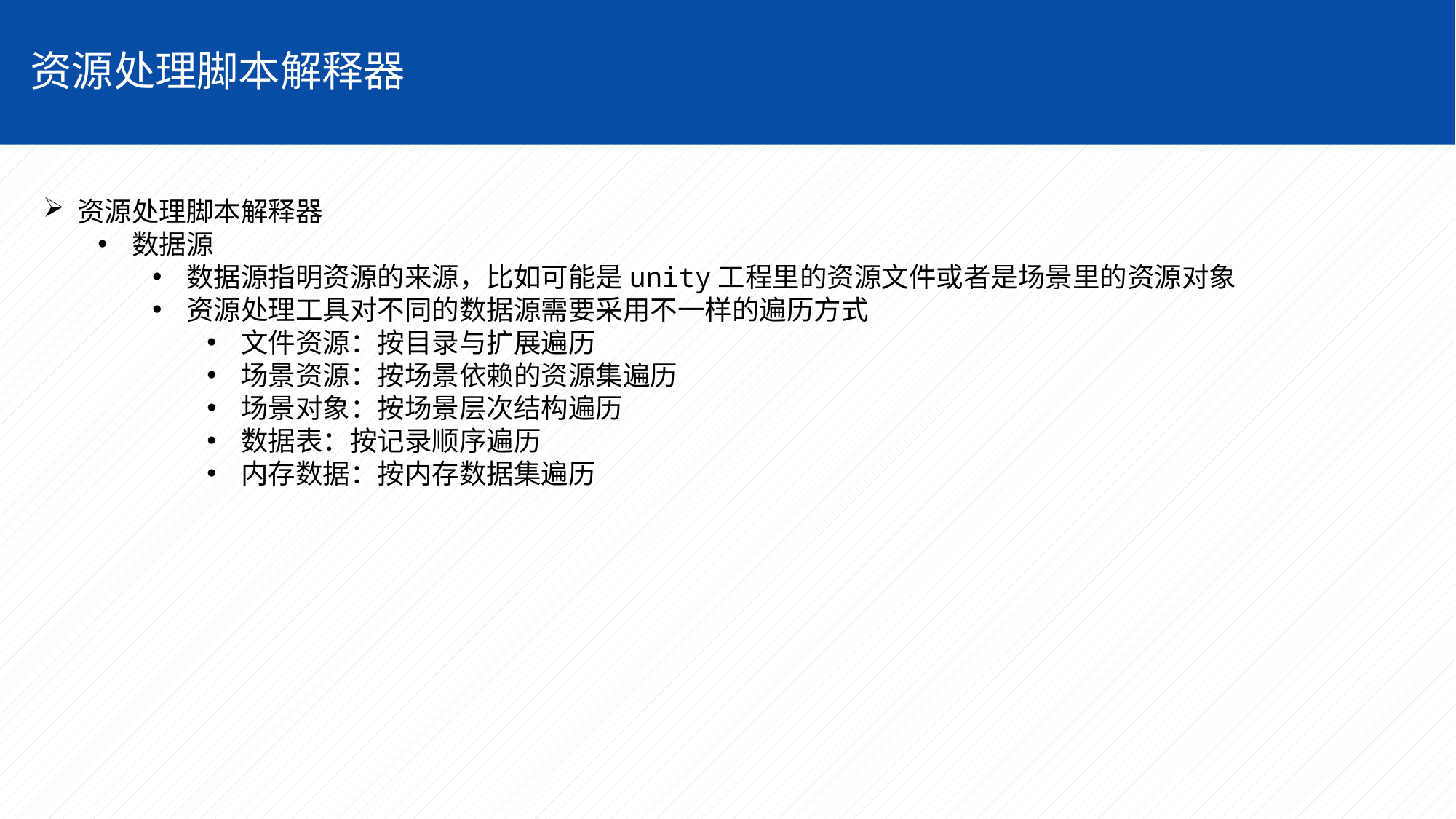

资源处理脚本解释器
资源处理脚本解释器
数据源
数据源指明资源的来源，比如可能是unity工程里的资源文件或者是场景里的资源对象
资源处理工具对不同的数据源需要采用不一样的遍历方式
文件资源：按目录与扩展遍历
场景资源：按场景依赖的资源集遍历
场景对象：按场景层次结构遍历
数据表：按记录顺序遍历
内存数据：按内存数据集遍历